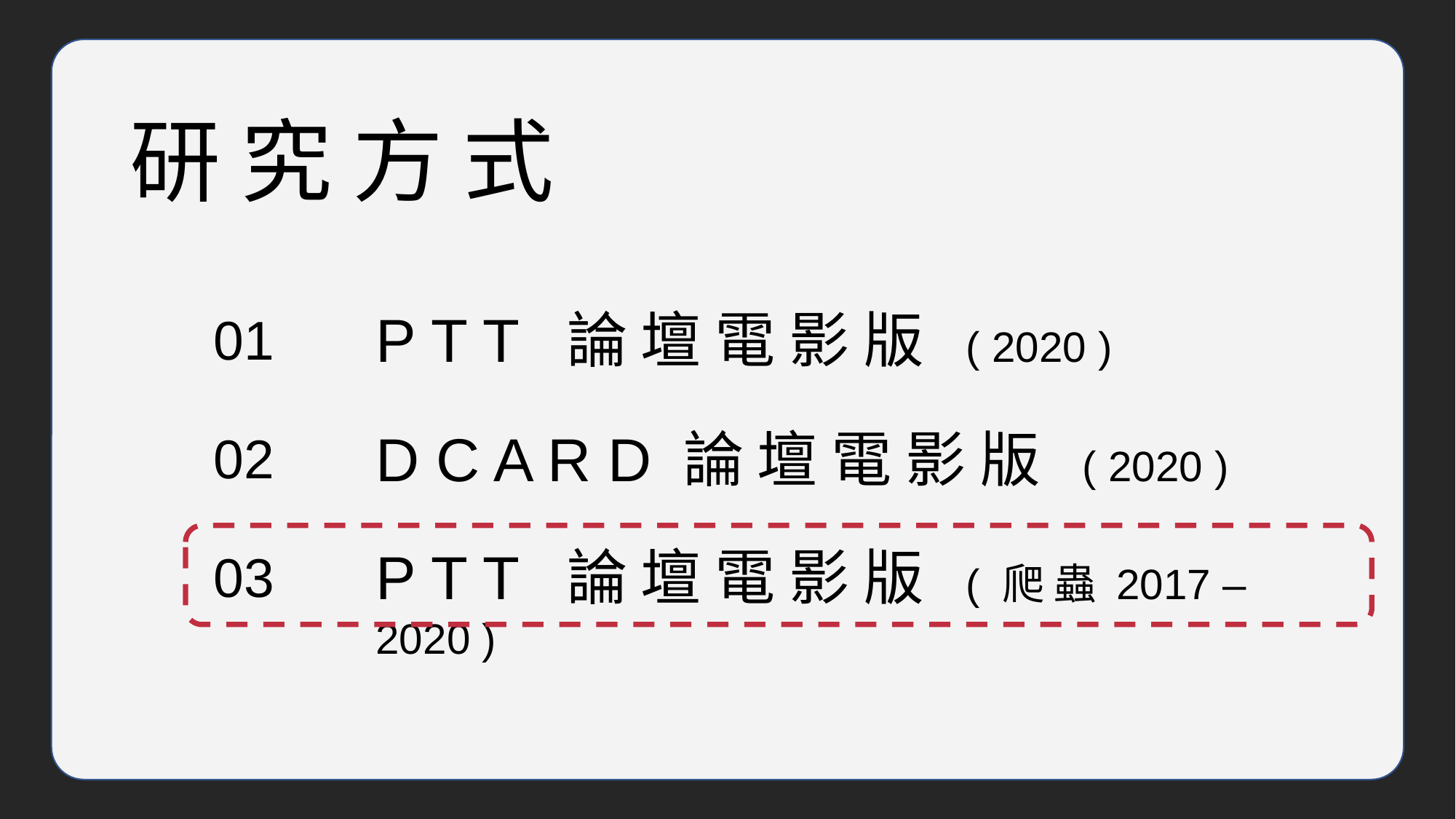

研 究 方 式
P T T  論 壇 電 影 版  ( 2020 )
01
D C A R D 論 壇 電 影 版  ( 2020 )
02

P T T  論 壇 電 影 版  ( 爬 蟲 2017 – 2020 )
03